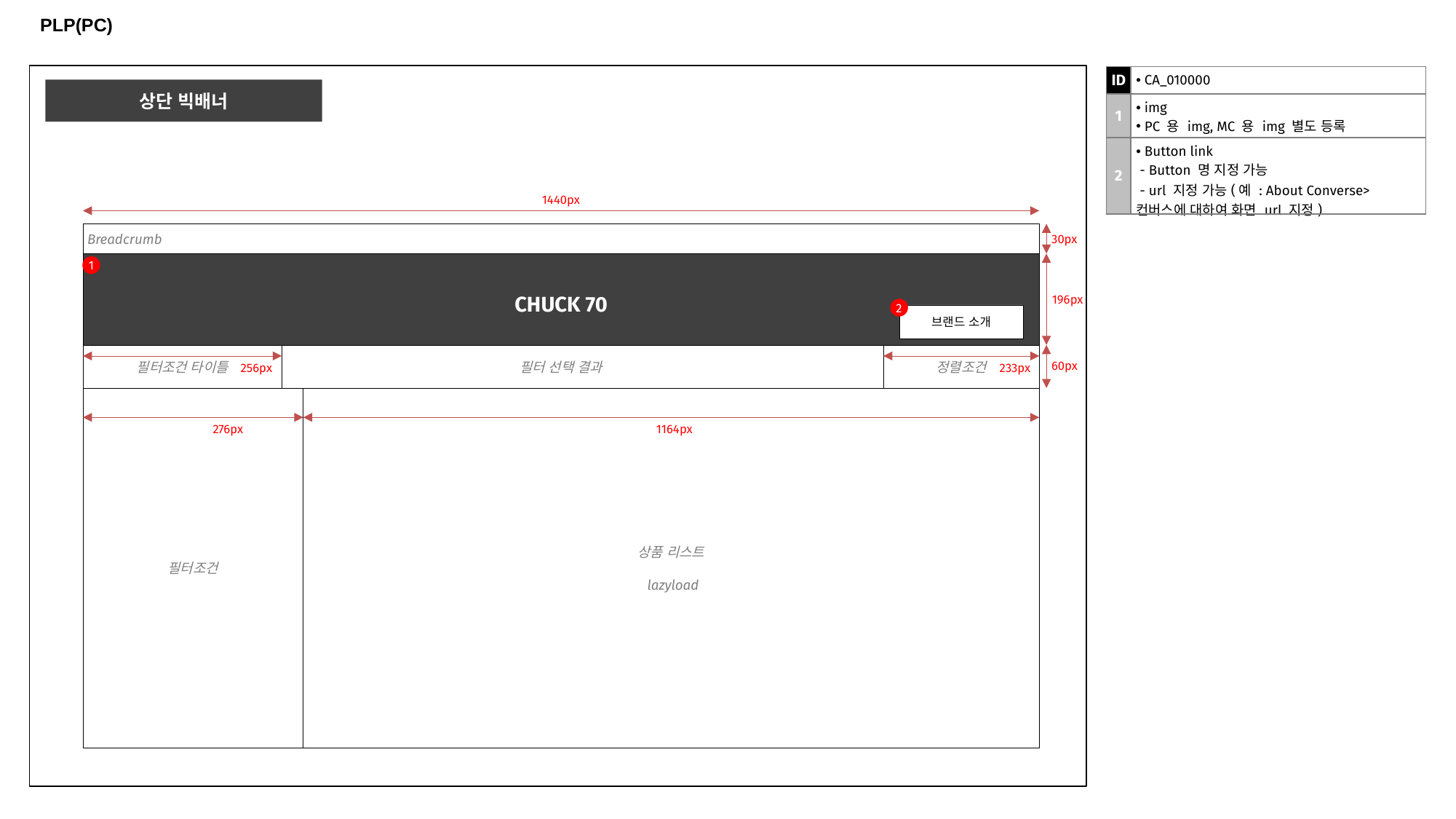

# PLP(PC)

| ID | CA\_010000 |
| --- | --- |
| 1 | img PC 용 img, MC 용 img 별도 등록 |
| 2 | Button link - Button 명 지정 가능 - url 지정 가능(예 : About Converse>컨버스에 대하여 화면 url 지정) |
상단 빅배너
1440px
Breadcrumb
30px

1
CHUCK 70
196px
2
브랜드 소개
필터 선택 결과
필터조건 타이틀
정렬조건
60px
256px
233px
필터조건
상품 리스트

 lazyload
276px
1164px